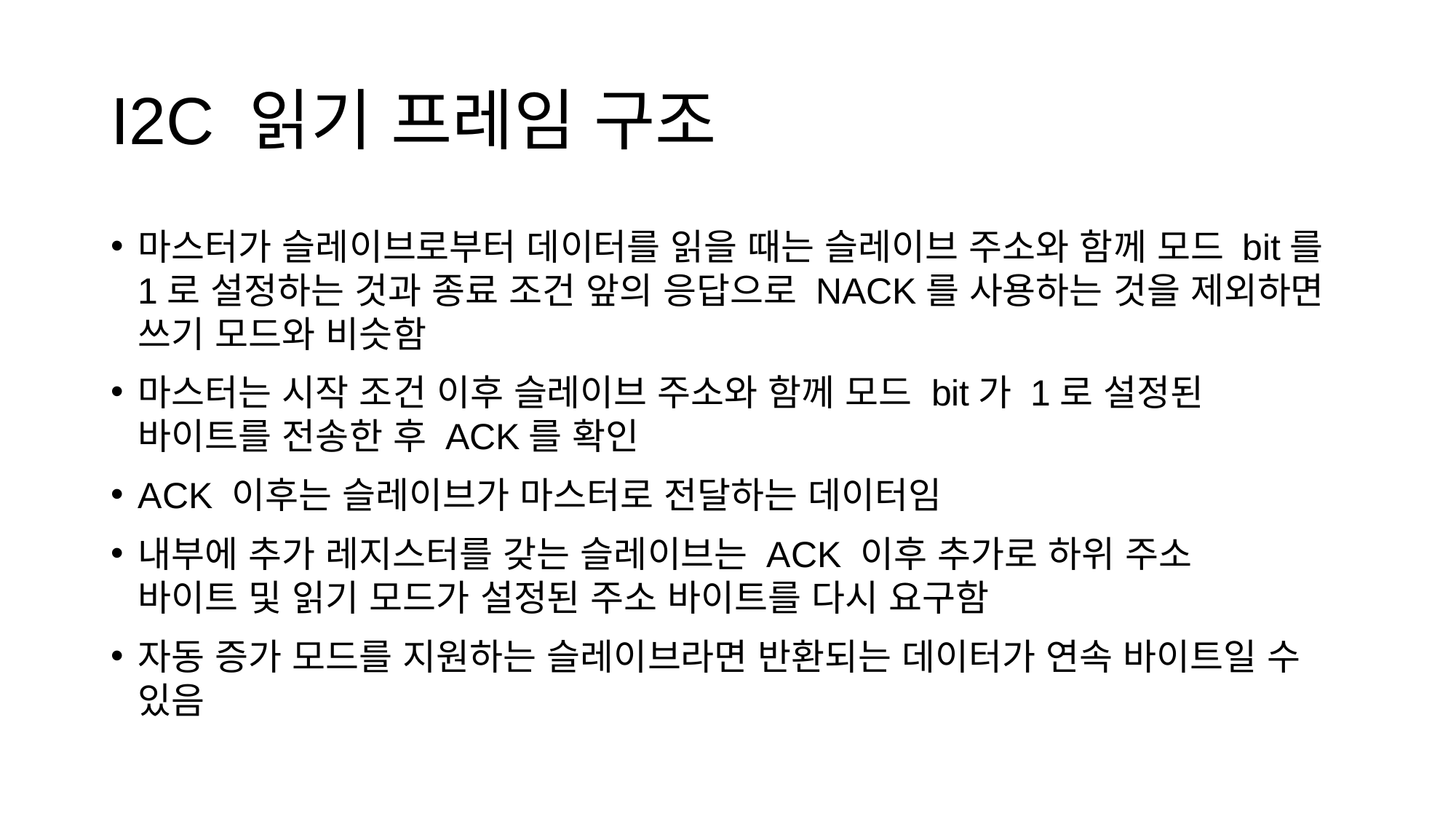

# I2C 읽기 프레임 구조
마스터가 슬레이브로부터 데이터를 읽을 때는 슬레이브 주소와 함께 모드 bit를 1로 설정하는 것과 종료 조건 앞의 응답으로 NACK를 사용하는 것을 제외하면 쓰기 모드와 비슷함
마스터는 시작 조건 이후 슬레이브 주소와 함께 모드 bit가 1로 설정된
바이트를 전송한 후 ACK를 확인
ACK 이후는 슬레이브가 마스터로 전달하는 데이터임
내부에 추가 레지스터를 갖는 슬레이브는 ACK 이후 추가로 하위 주소
바이트 및 읽기 모드가 설정된 주소 바이트를 다시 요구함
자동 증가 모드를 지원하는 슬레이브라면 반환되는 데이터가 연속 바이트일 수 있음